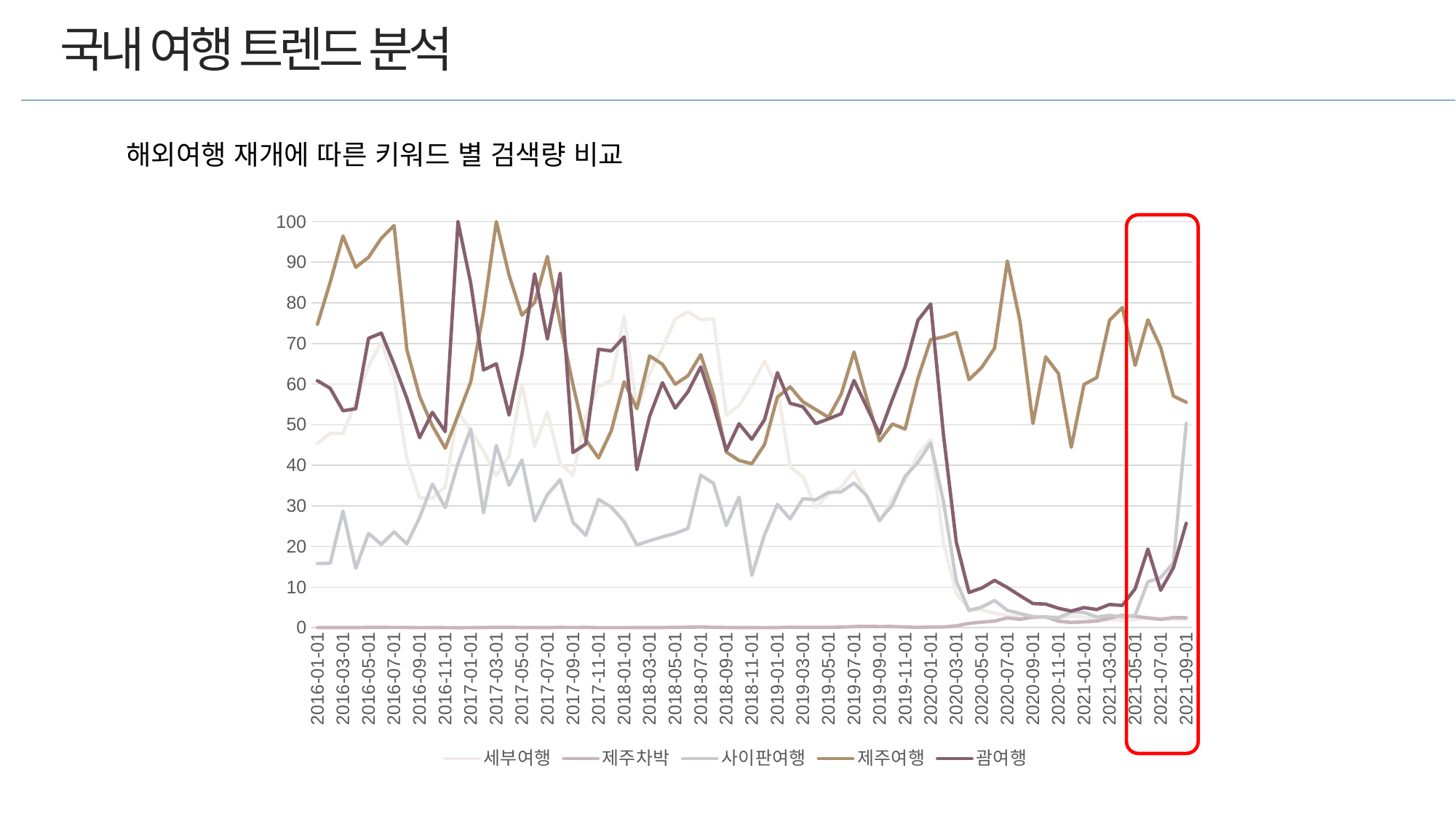

국내 여행 트렌드 분석
해외여행 재개에 따른 키워드 별 검색량 비교

### Chart

| Category | 세부여행 | 제주차박 | 사이판여행 | 제주여행 | 괌여행 |
|---|---|---|---|---|---|
| 2016-01-01 | 45.31551 | 0.01788 | 15.79648 | 74.7292 | 60.82884 |
| 2016-02-01 | 47.89426 | 0.02981 | 15.872 | 85.0949 | 58.95084 |
| 2016-03-01 | 47.81079 | 0.03577 | 28.74391 | 96.44936 | 53.43021 |
| 2016-04-01 | 55.59574 | 0.03676 | 14.60399 | 88.75981 | 53.9189 |
| 2016-05-01 | 64.46288 | 0.06359 | 23.21176 | 91.22229 | 71.26659 |
| 2016-06-01 | 70.2852 | 0.08148 | 20.50084 | 95.90479 | 72.5662 |
| 2016-07-01 | 61.50849 | 0.05068 | 23.59733 | 99.05694 | 64.89128 |
| 2016-08-01 | 41.55222 | 0.04571 | 20.61512 | 68.45374 | 56.48654 |
| 2016-09-01 | 31.94176 | 0.00596 | 27.13504 | 56.9681 | 46.78866 |
| 2016-10-01 | 31.94574 | 0.02484 | 35.36023 | 49.69591 | 53.04198 |
| 2016-11-01 | 34.78982 | 0.01192 | 29.54685 | 44.21146 | 48.27054 |
| 2016-12-01 | 53.1581 | 0.0 | 40.41836 | 52.25479 | 100.0 |
| 2017-01-01 | 48.45871 | 0.01589 | 48.93371 | 60.52568 | 84.85468 |
| 2017-02-01 | 43.53572 | 0.04173 | 28.29772 | 77.83961 | 63.46609 |
| 2017-03-01 | 37.5067 | 0.08645 | 44.89814 | 100.0 | 64.9939 |
| 2017-04-01 | 42.17827 | 0.09241 | 35.07502 | 86.81904 | 52.37459 |
| 2017-05-01 | 60.03875 | 0.03875 | 41.28689 | 76.96412 | 67.18119 |
| 2017-06-01 | 44.72622 | 0.04869 | 26.25857 | 80.08744 | 87.14388 |
| 2017-07-01 | 53.05773 | 0.02683 | 32.75961 | 91.44092 | 71.09508 |
| 2017-08-01 | 40.5078 | 0.07254 | 36.46825 | 74.89217 | 87.25152 |
| 2017-09-01 | 37.56335 | 0.04372 | 25.9515 | 59.82013 | 43.14172 |
| 2017-10-01 | 51.98648 | 0.06856 | 22.74073 | 46.28937 | 45.25511 |
| 2017-11-01 | 59.41071 | 0.00496 | 31.57706 | 41.82947 | 68.58414 |
| 2017-12-01 | 60.80791 | 0.01788 | 29.67504 | 48.4915 | 68.15213 |
| 2018-01-01 | 76.78028 | 0.00993 | 26.13932 | 60.56643 | 71.61607 |
| 2018-02-01 | 53.86862 | 0.02186 | 20.37165 | 53.96104 | 38.90635 |
| 2018-03-01 | 62.64235 | 0.02683 | 21.4121 | 66.93928 | 52.08324 |
| 2018-04-01 | 68.84428 | 0.04074 | 22.35218 | 64.87131 | 60.33082 |
| 2018-05-01 | 76.01808 | 0.08248 | 23.22369 | 59.95826 | 54.06171 |
| 2018-06-01 | 77.80781 | 0.11328 | 24.43406 | 62.03915 | 58.11266 |
| 2018-07-01 | 75.8402 | 0.15303 | 37.58819 | 67.24734 | 64.24542 |
| 2018-08-01 | 76.08367 | 0.06956 | 35.53413 | 57.41428 | 54.65159 |
| 2018-09-01 | 52.36907 | 0.05664 | 25.1744 | 43.25549 | 43.64477 |
| 2018-10-01 | 54.73119 | 0.0149 | 32.14647 | 41.18056 | 50.23322 |
| 2018-11-01 | 59.72075 | 0.02285 | 12.86991 | 40.39252 | 46.40186 |
| 2018-12-01 | 65.64046 | 0.00993 | 22.89774 | 45.12471 | 51.24004 |
| 2019-01-01 | 59.10464 | 0.03577 | 30.36569 | 56.78624 | 62.80731 |
| 2019-02-01 | 39.68796 | 0.1103 | 26.78028 | 59.31233 | 55.26659 |
| 2019-03-01 | 37.14498 | 0.06161 | 31.75593 | 55.62555 | 54.42626 |
| 2019-04-01 | 29.59057 | 0.0944 | 31.48762 | 53.73347 | 50.26336 |
| 2019-05-01 | 32.81725 | 0.09341 | 33.29027 | 51.78972 | 51.41585 |
| 2019-06-01 | 34.6348 | 0.12521 | 33.44032 | 57.52558 | 52.69178 |
| 2019-07-01 | 38.67236 | 0.2852 | 35.62555 | 67.90221 | 60.88769 |
| 2019-08-01 | 32.19119 | 0.29712 | 32.44758 | 56.4116 | 54.31001 |
| 2019-09-01 | 26.04392 | 0.27725 | 26.43943 | 45.98728 | 47.71295 |
| 2019-10-01 | 31.85729 | 0.29414 | 30.20669 | 50.16794 | 56.21815 |
| 2019-11-01 | 36.31322 | 0.15899 | 37.28808 | 48.91781 | 64.19806 |
| 2019-12-01 | 42.69502 | 0.07254 | 40.70257 | 61.43495 | 75.70505 |
| 2020-01-01 | 46.36887 | 0.14011 | 45.53512 | 70.95001 | 79.72443 |
| 2020-02-01 | 20.80691 | 0.16595 | 31.08615 | 71.58302 | 47.52421 |
| 2020-03-01 | 8.46467 | 0.46407 | 11.48862 | 72.71489 | 21.08719 |
| 2020-04-01 | 4.64473 | 1.05336 | 4.21643 | 61.08416 | 8.66092 |
| 2020-05-01 | 4.36152 | 1.36738 | 5.07204 | 64.12103 | 9.76964 |
| 2020-06-01 | 3.56752 | 1.61383 | 6.68091 | 68.86018 | 11.64119 |
| 2020-07-01 | 2.94941 | 2.41279 | 4.26314 | 90.31004 | 9.87872 |
| 2020-08-01 | 2.54894 | 2.05107 | 3.46516 | 75.31749 | 7.87154 |
| 2020-09-01 | 2.36112 | 2.60359 | 2.74172 | 50.30408 | 5.93254 |
| 2020-10-01 | 2.76657 | 2.66123 | 2.54993 | 66.68091 | 5.80409 |
| 2020-11-01 | 2.53304 | 1.58402 | 2.41081 | 62.59067 | 4.78076 |
| 2020-12-01 | 2.79538 | 1.29484 | 3.84676 | 44.42611 | 4.08396 |
| 2021-01-01 | 2.57875 | 1.42999 | 3.73049 | 59.90658 | 4.94223 |
| 2021-02-01 | 1.80463 | 1.63271 | 2.6334 | 61.58103 | 4.46071 |
| 2021-03-01 | 1.99642 | 2.35019 | 3.02394 | 75.70605 | 5.71438 |
| 2021-04-01 | 1.73904 | 3.04581 | 2.64334 | 78.84924 | 5.47829 |
| 2021-05-01 | 2.02027 | 2.81128 | 3.02394 | 64.602 | 9.56225 |
| 2021-06-01 | 2.44459 | 2.40087 | 11.31769 | 75.81933 | 19.35773 |
| 2021-07-01 | 2.3015 | 2.04114 | 12.31243 | 69.01321 | 9.20846 |
| 2021-08-01 | 2.00735 | 2.4913 | 15.97138 | 57.06548 | 14.77933 |
| 2021-09-01 | 2.05405 | 2.44062 | 50.31402 | 55.51823 | 25.71367 |